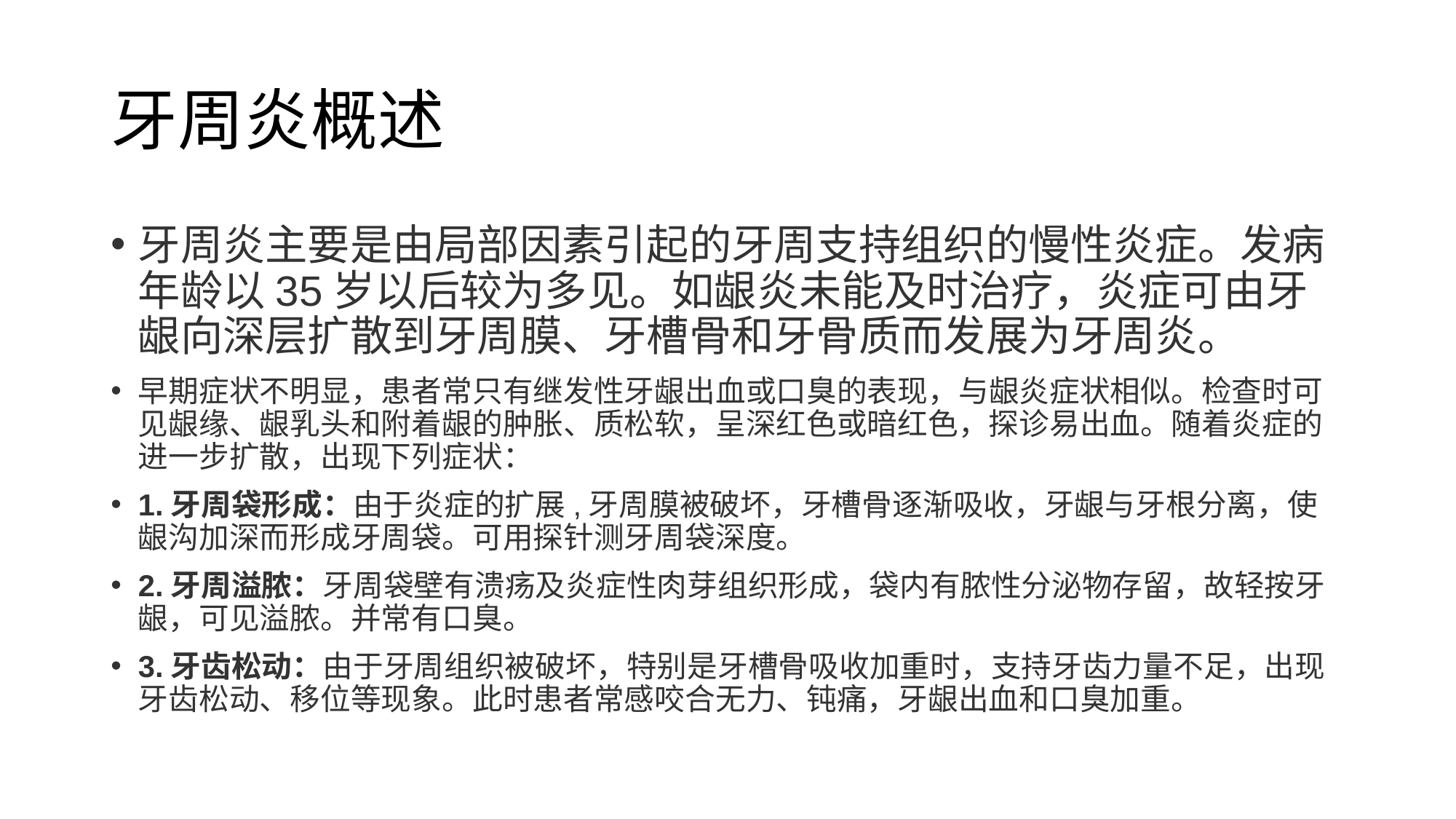

# 牙周炎概述
牙周炎主要是由局部因素引起的牙周支持组织的慢性炎症。发病年龄以35岁以后较为多见。如龈炎未能及时治疗，炎症可由牙龈向深层扩散到牙周膜、牙槽骨和牙骨质而发展为牙周炎。
早期症状不明显，患者常只有继发性牙龈出血或口臭的表现，与龈炎症状相似。检查时可见龈缘、龈乳头和附着龈的肿胀、质松软，呈深红色或暗红色，探诊易出血。随着炎症的进一步扩散，出现下列症状：
1.牙周袋形成：由于炎症的扩展,牙周膜被破坏，牙槽骨逐渐吸收，牙龈与牙根分离，使龈沟加深而形成牙周袋。可用探针测牙周袋深度。
2.牙周溢脓：牙周袋壁有溃疡及炎症性肉芽组织形成，袋内有脓性分泌物存留，故轻按牙龈，可见溢脓。并常有口臭。
3.牙齿松动：由于牙周组织被破坏，特别是牙槽骨吸收加重时，支持牙齿力量不足，出现牙齿松动、移位等现象。此时患者常感咬合无力、钝痛，牙龈出血和口臭加重。